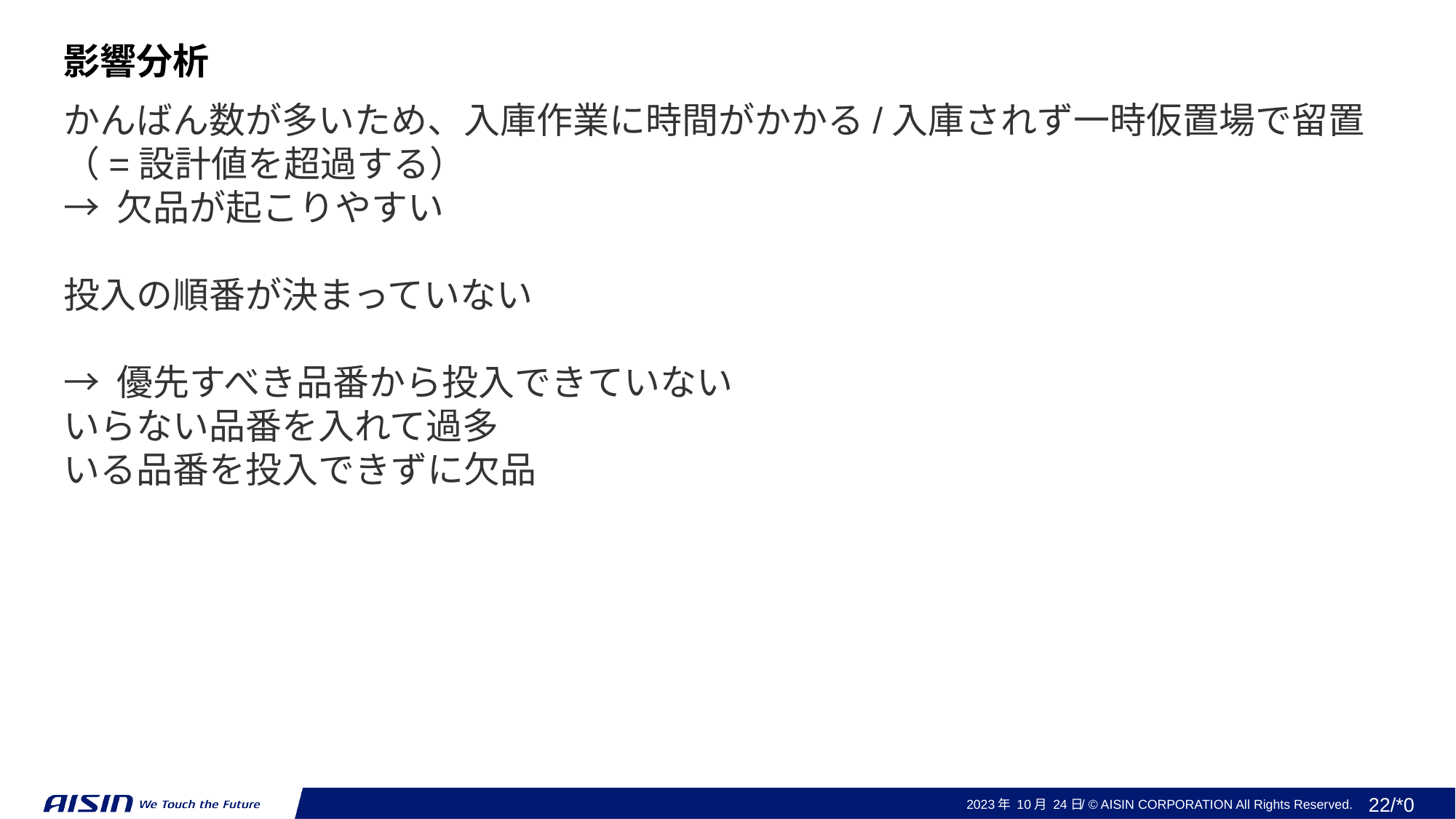

影響分析
かんばん数が多いため、入庫作業に時間がかかる/入庫されず一時仮置場で留置（=設計値を超過する）
→ 欠品が起こりやすい

投入の順番が決まっていない

→ 優先すべき品番から投入できていない
いらない品番を入れて過多
いる品番を投入できずに欠品

2023年 10月 24日